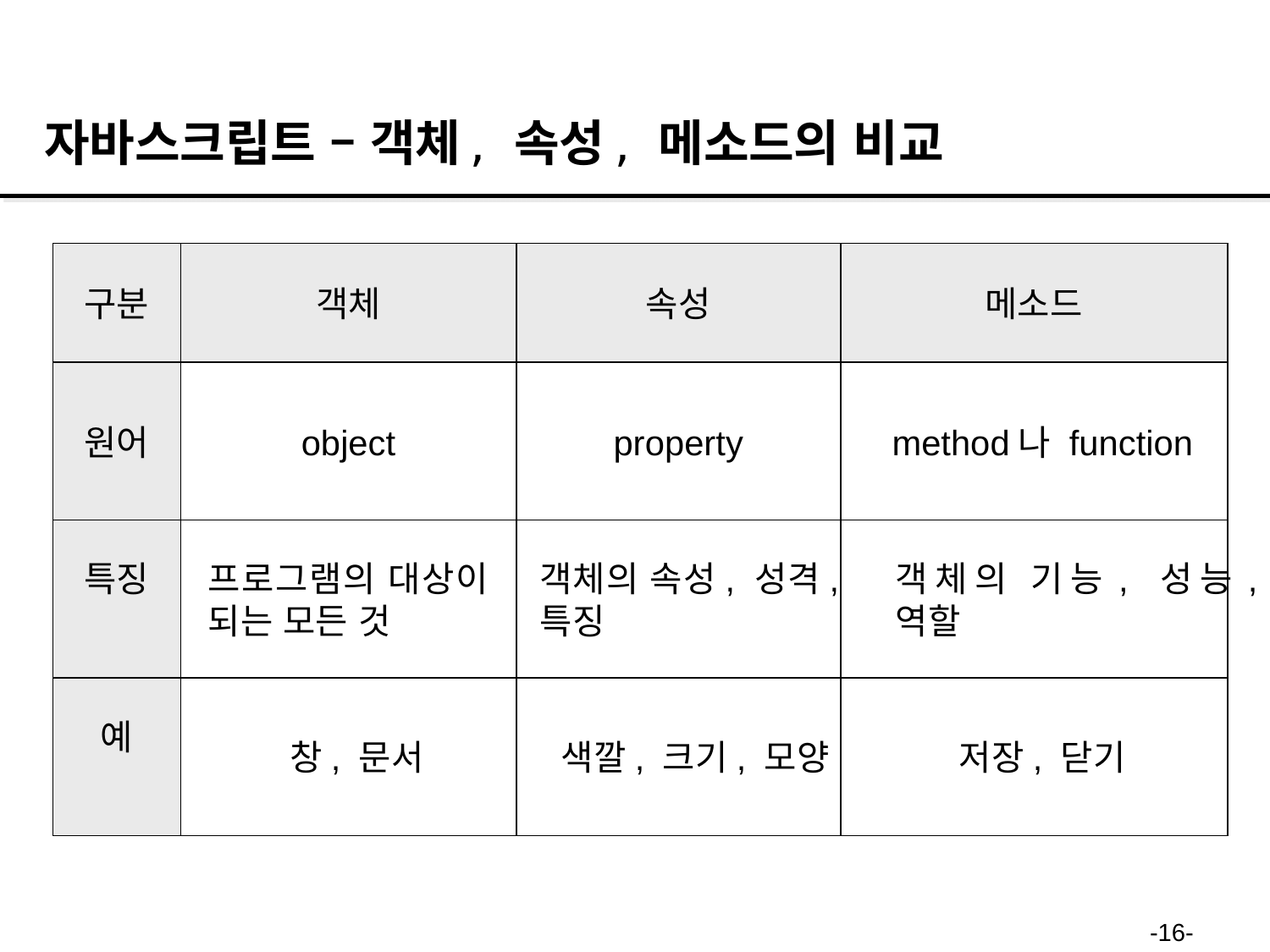

자바스크립트 – 객체, 속성, 메소드의 비교
구분
객체
속성
메소드
원어
object
property
method나 function
특징

프로그램의 대상이 되는 모든 것
객체의 속성, 성격, 특징
객체의 기능, 성능, 역할
예

창, 문서
색깔, 크기, 모양
저장, 닫기
-16-